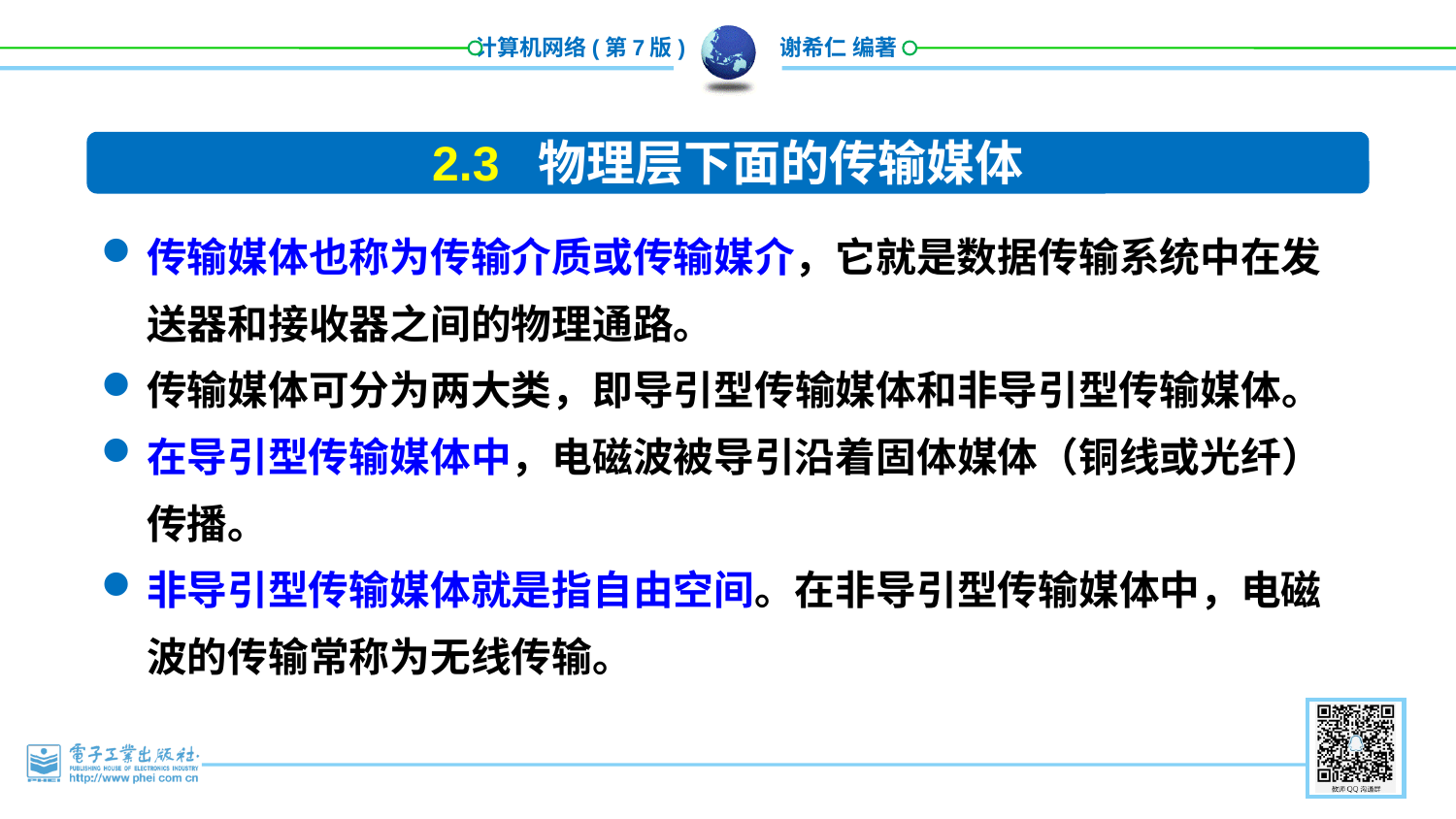

2.3  物理层下面的传输媒体

传输媒体也称为传输介质或传输媒介，它就是数据传输系统中在发送器和接收器之间的物理通路。
传输媒体可分为两大类，即导引型传输媒体和非导引型传输媒体。
在导引型传输媒体中，电磁波被导引沿着固体媒体（铜线或光纤）传播。
非导引型传输媒体就是指自由空间。在非导引型传输媒体中，电磁波的传输常称为无线传输。